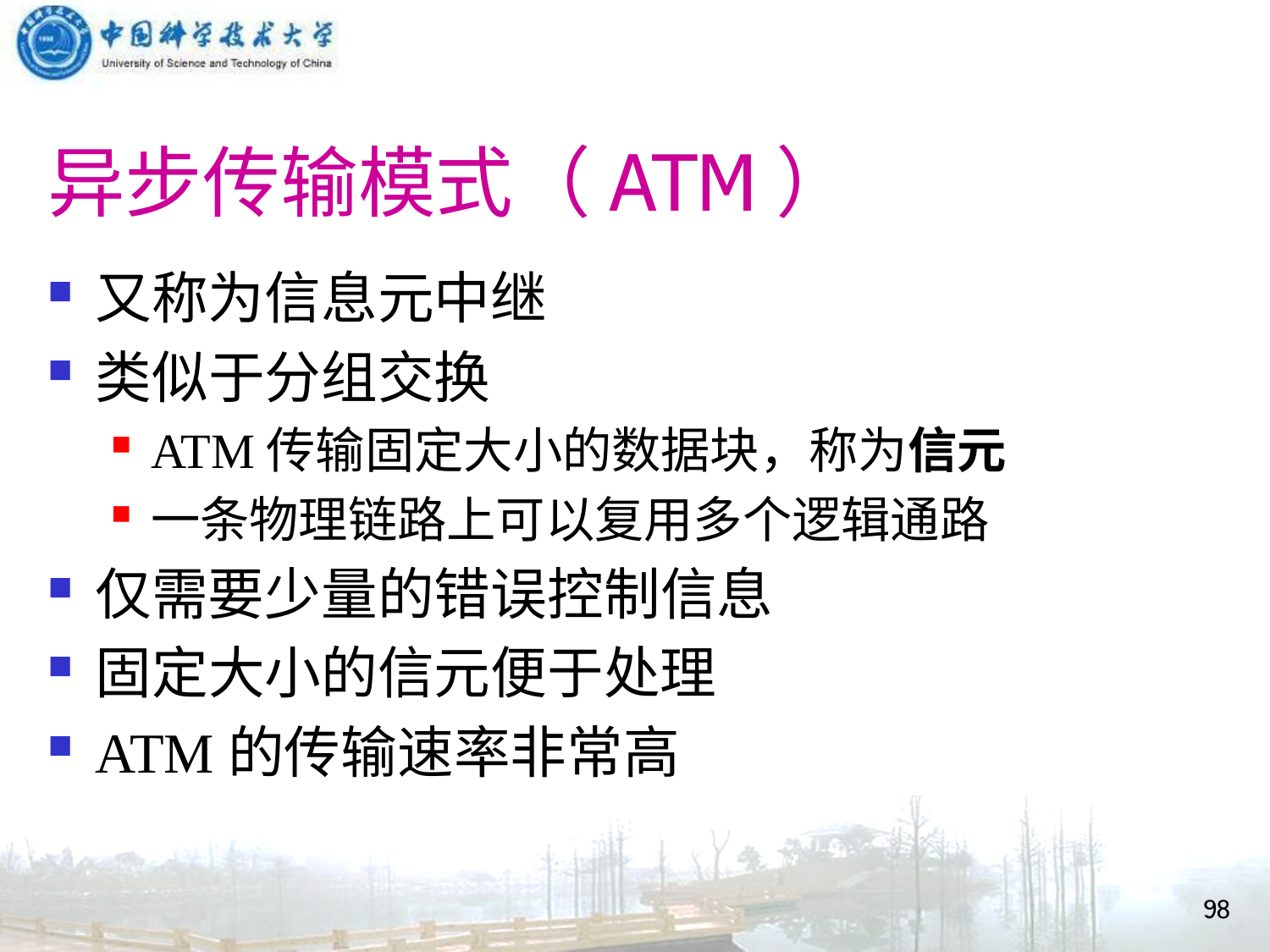

# 异步传输模式（ATM）
又称为信息元中继
类似于分组交换
ATM传输固定大小的数据块，称为信元
一条物理链路上可以复用多个逻辑通路
仅需要少量的错误控制信息
固定大小的信元便于处理
ATM的传输速率非常高
98